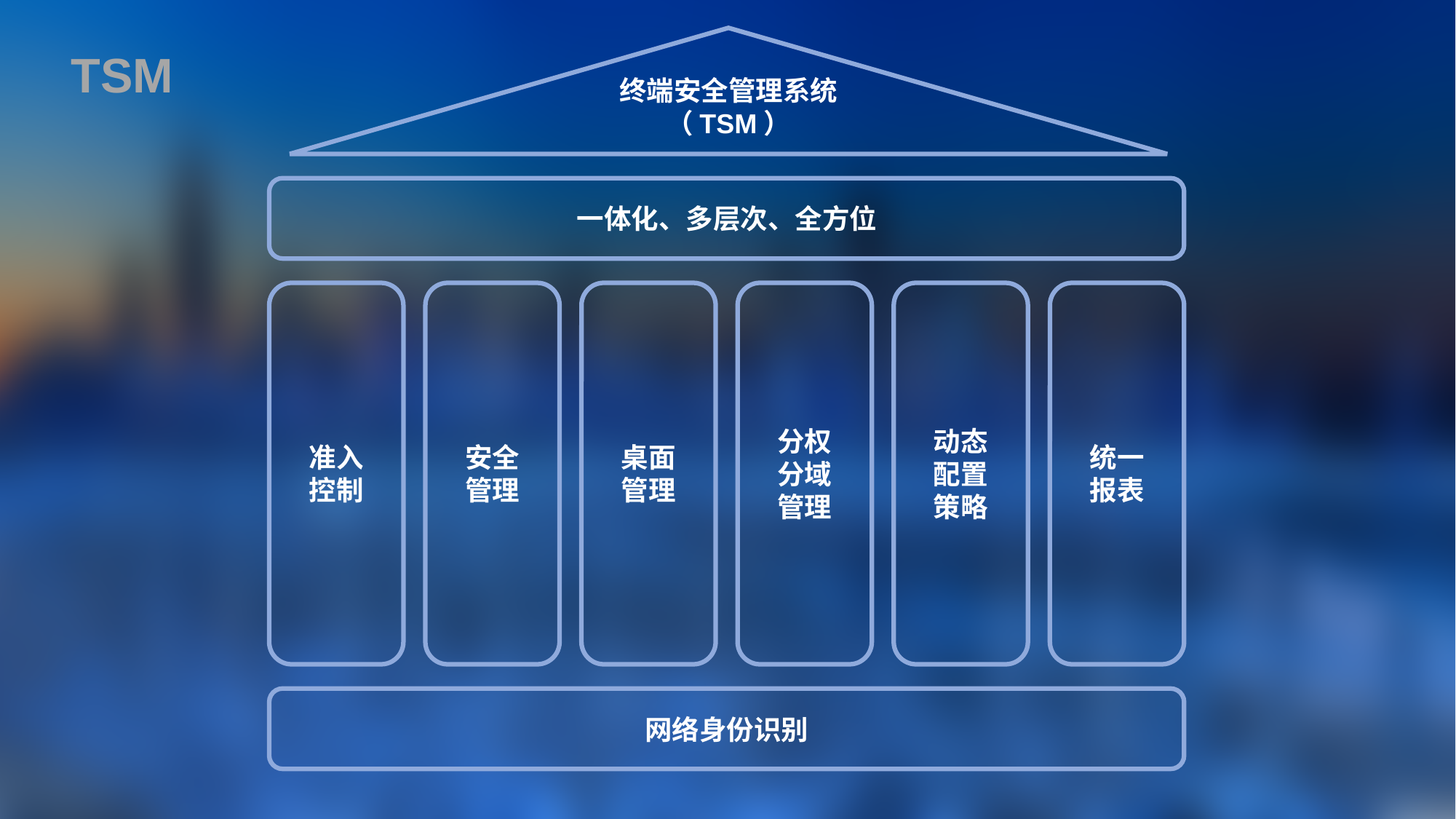

终端安全管理系统
（TSM）

TSM
一体化、多层次、全方位
准入
控制
安全
管理
桌面
管理
分权
分域
管理
动态
配置
策略
统一
报表
网络身份识别